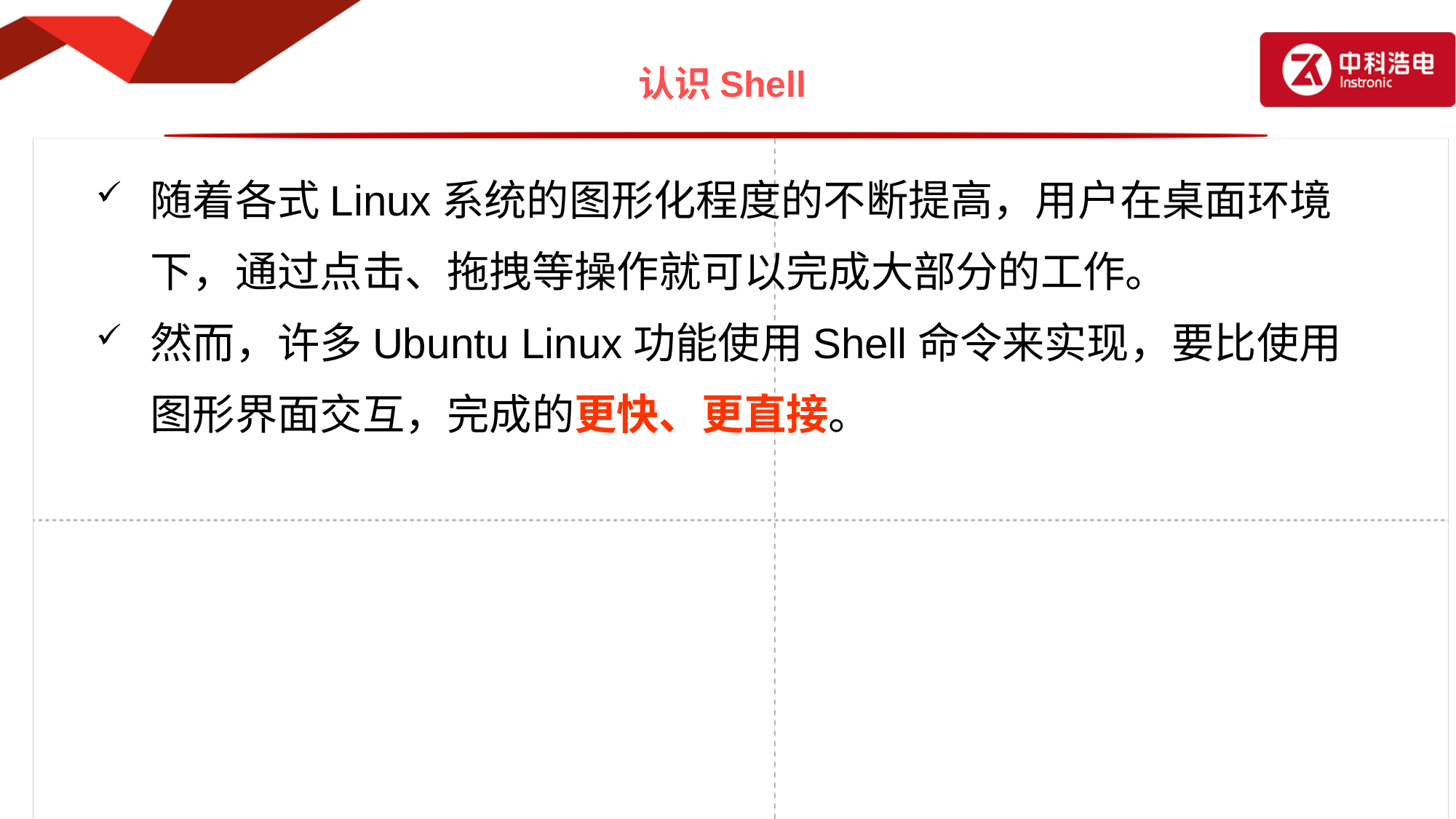

# 认识Shell
随着各式Linux系统的图形化程度的不断提高，用户在桌面环境下，通过点击、拖拽等操作就可以完成大部分的工作。
然而，许多Ubuntu Linux功能使用Shell命令来实现，要比使用图形界面交互，完成的更快、更直接。